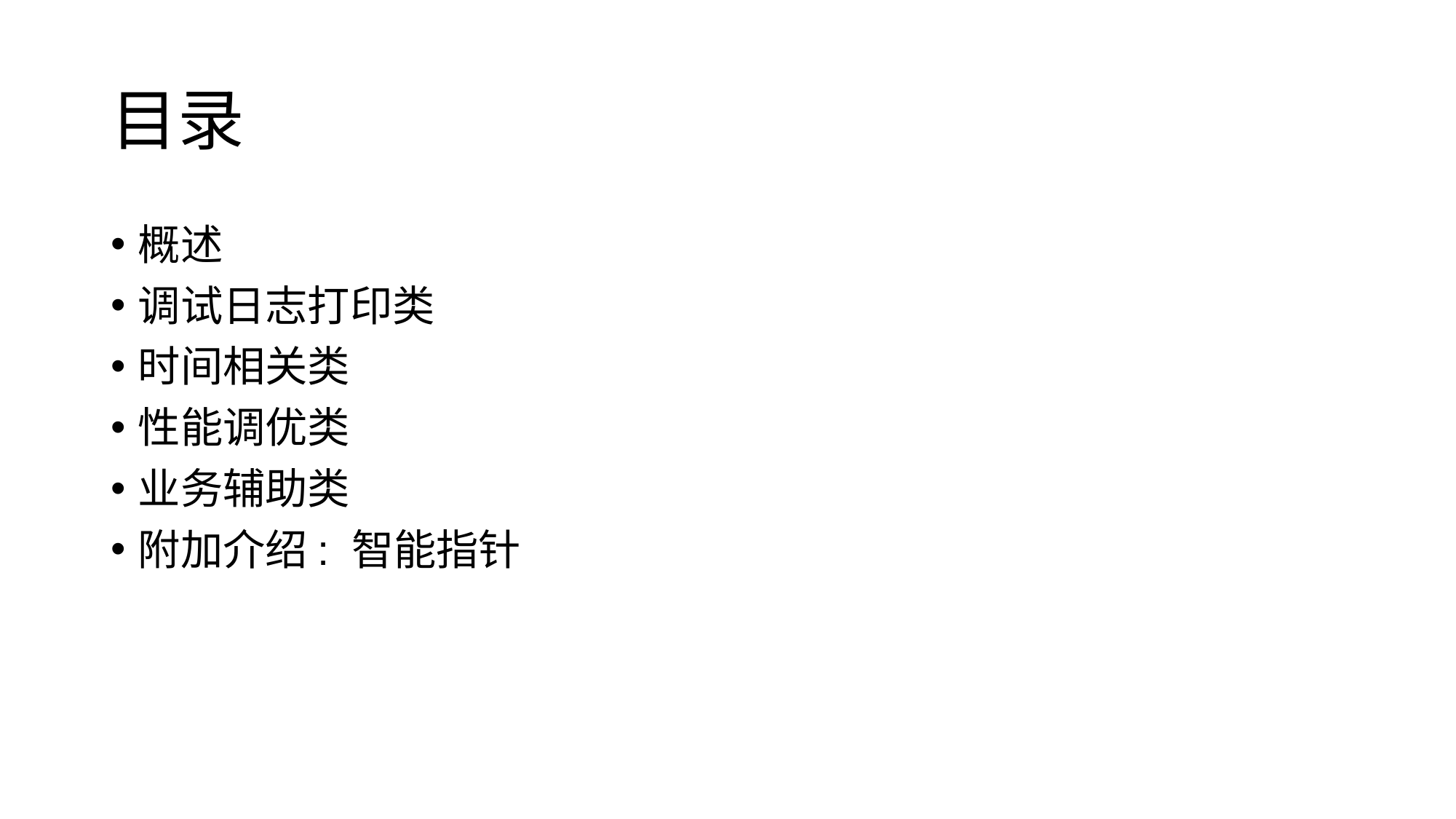

# 目录
概述
调试日志打印类
时间相关类
性能调优类
业务辅助类
附加介绍: 智能指针